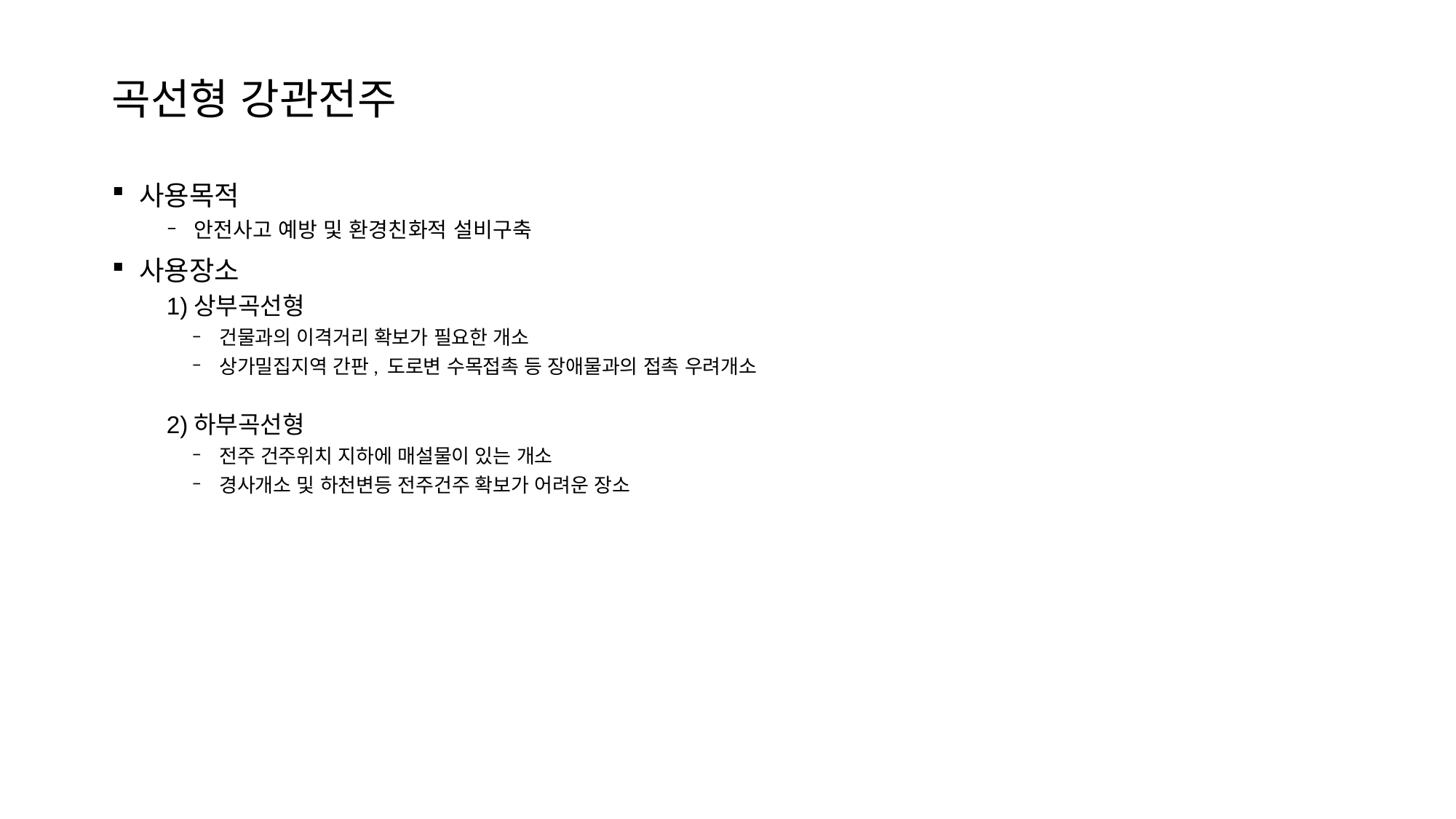

# 곡선형 강관전주
사용목적
안전사고 예방 및 환경친화적 설비구축
사용장소
상부곡선형
건물과의 이격거리 확보가 필요한 개소
상가밀집지역 간판, 도로변 수목접촉 등 장애물과의 접촉 우려개소

하부곡선형
전주 건주위치 지하에 매설물이 있는 개소
경사개소 및 하천변등 전주건주 확보가 어려운 장소